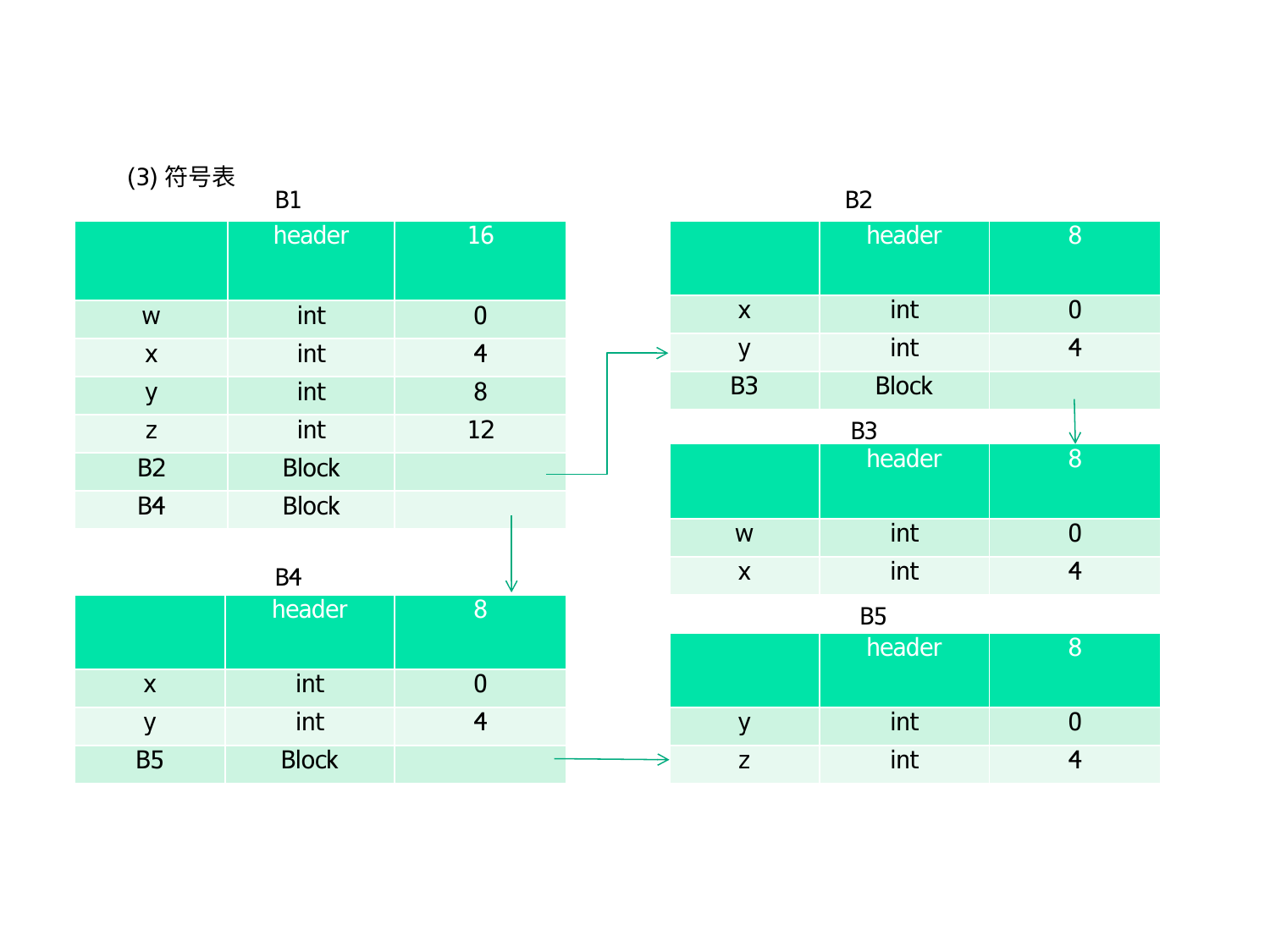

(3)符号表
B1
B2
|  | header | 16 |
| --- | --- | --- |
| w | int | 0 |
| x | int | 4 |
| y | int | 8 |
| z | int | 12 |
| B2 | Block |  |
| B4 | Block |  |
|  | header | 8 |
| --- | --- | --- |
| x | int | 0 |
| y | int | 4 |
| B3 | Block |  |
B3
|  | header | 8 |
| --- | --- | --- |
| w | int | 0 |
| x | int | 4 |
B4
|  | header | 8 |
| --- | --- | --- |
| x | int | 0 |
| y | int | 4 |
| B5 | Block |  |
B5
|  | header | 8 |
| --- | --- | --- |
| y | int | 0 |
| z | int | 4 |